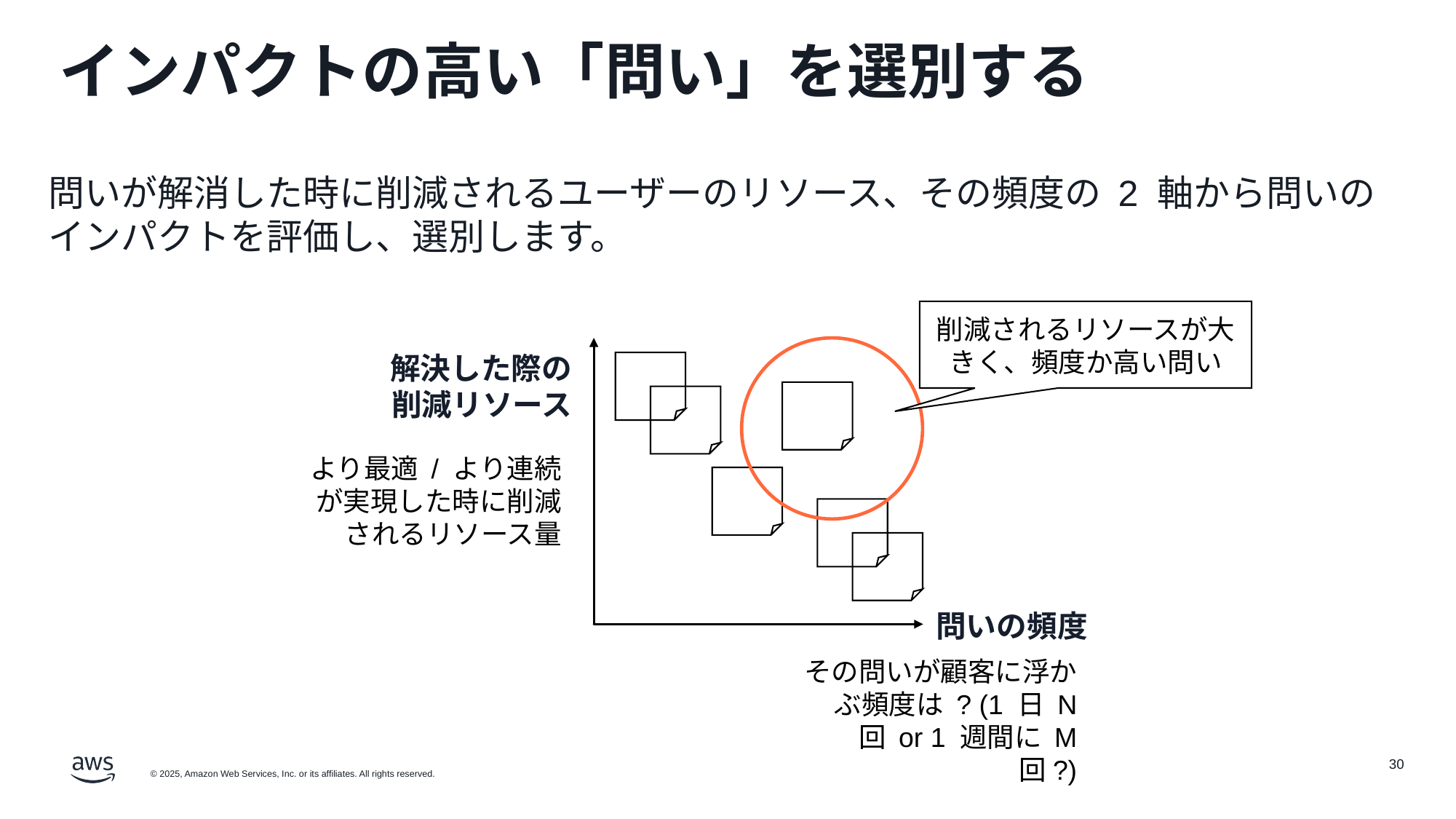

# インパクトの高い「問い」を選別する
問いが解消した時に削減されるユーザーのリソース、その頻度の 2 軸から問いの
インパクトを評価し、選別します。
削減されるリソースが大きく、頻度か高い問い

解決した際の削減リソース

より最適 / より連続が実現した時に削減されるリソース量

問いの頻度
その問いが顧客に浮かぶ頻度は ? (1 日 N 回 or 1 週間に M 回?)
30